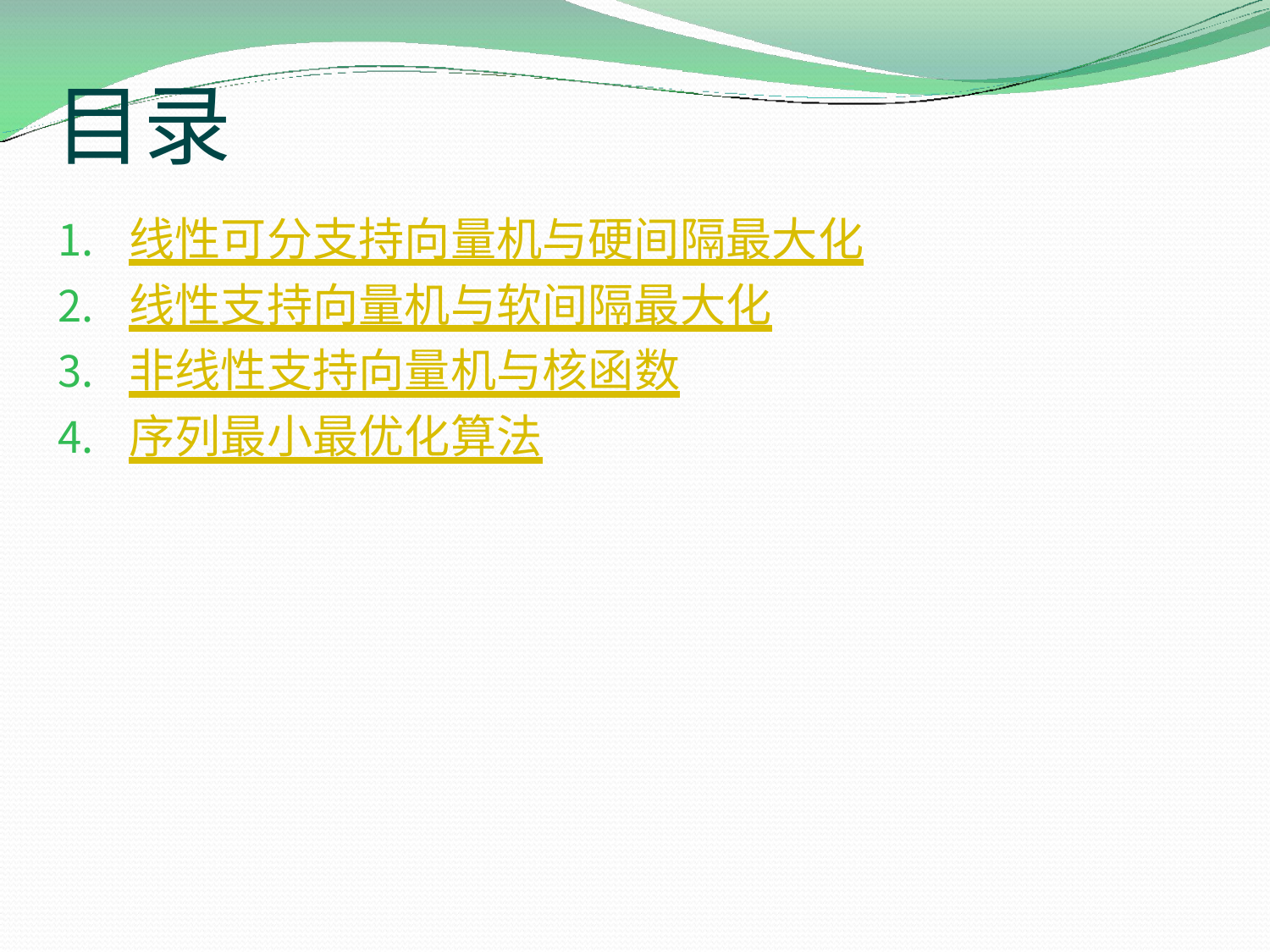

# 目录
线性可分支持向量机与硬间隔最大化
线性支持向量机与软间隔最大化
非线性支持向量机与核函数
序列最小最优化算法